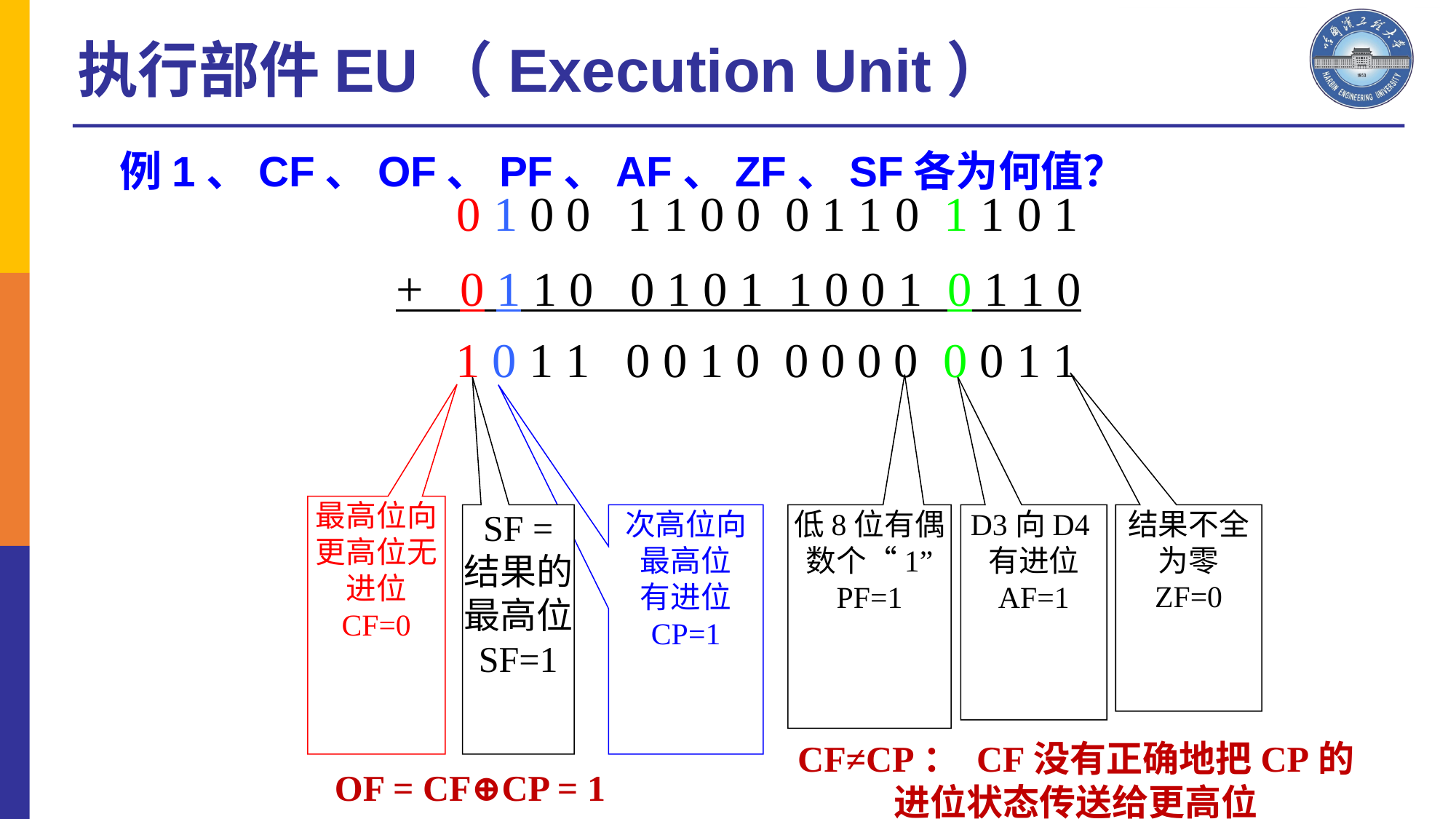

执行部件EU（Execution Unit）
例1、CF、OF、PF、AF、ZF、SF各为何值？
                 0 1 0 0   1 1 0 0  0 1 1 0  1 1 0 1
            +   0 1 1 0   0 1 0 1  1 0 0 1  0 1 1 0
1 0 1 1   0 0 1 0  0 0 0 0  0 0 1 1

最高位向
更高位无进位
CF=0
结果不全为零
ZF=0
D3向D4有进位
AF=1
SF = 结果的最高位
SF=1
次高位向
最高位
有进位
CP=1
低8位有偶数个“1”
PF=1
CF≠CP： CF没有正确地把CP的进位状态传送给更高位
OF = CF⊕CP = 1